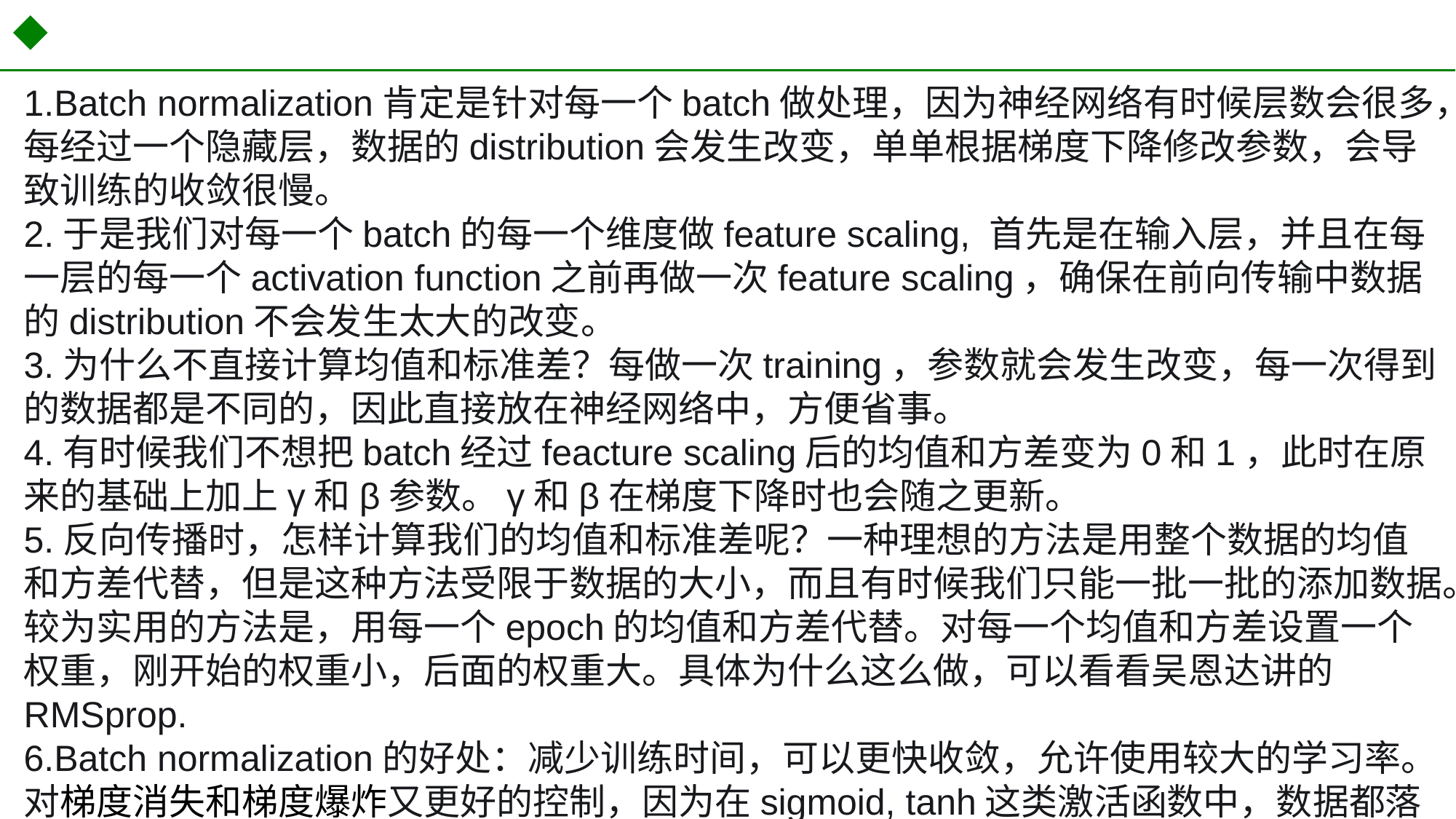

1.Batch normalization肯定是针对每一个batch做处理，因为神经网络有时候层数会很多，每经过一个隐藏层，数据的distribution会发生改变，单单根据梯度下降修改参数，会导致训练的收敛很慢。
2.于是我们对每一个batch的每一个维度做feature scaling, 首先是在输入层，并且在每一层的每一个activation function之前再做一次feature scaling，确保在前向传输中数据的distribution不会发生太大的改变。
3.为什么不直接计算均值和标准差？每做一次training，参数就会发生改变，每一次得到的数据都是不同的，因此直接放在神经网络中，方便省事。
4.有时候我们不想把batch经过feacture scaling后的均值和方差变为0和1，此时在原来的基础上加上γ和β参数。γ和β在梯度下降时也会随之更新。
5.反向传播时，怎样计算我们的均值和标准差呢？一种理想的方法是用整个数据的均值和方差代替，但是这种方法受限于数据的大小，而且有时候我们只能一批一批的添加数据。较为实用的方法是，用每一个epoch的均值和方差代替。对每一个均值和方差设置一个权重，刚开始的权重小，后面的权重大。具体为什么这么做，可以看看吴恩达讲的RMSprop.
6.Batch normalization的好处：减少训练时间，可以更快收敛，允许使用较大的学习率。对梯度消失和梯度爆炸又更好的控制，因为在sigmoid, tanh这类激活函数中，数据都落在了0附近。